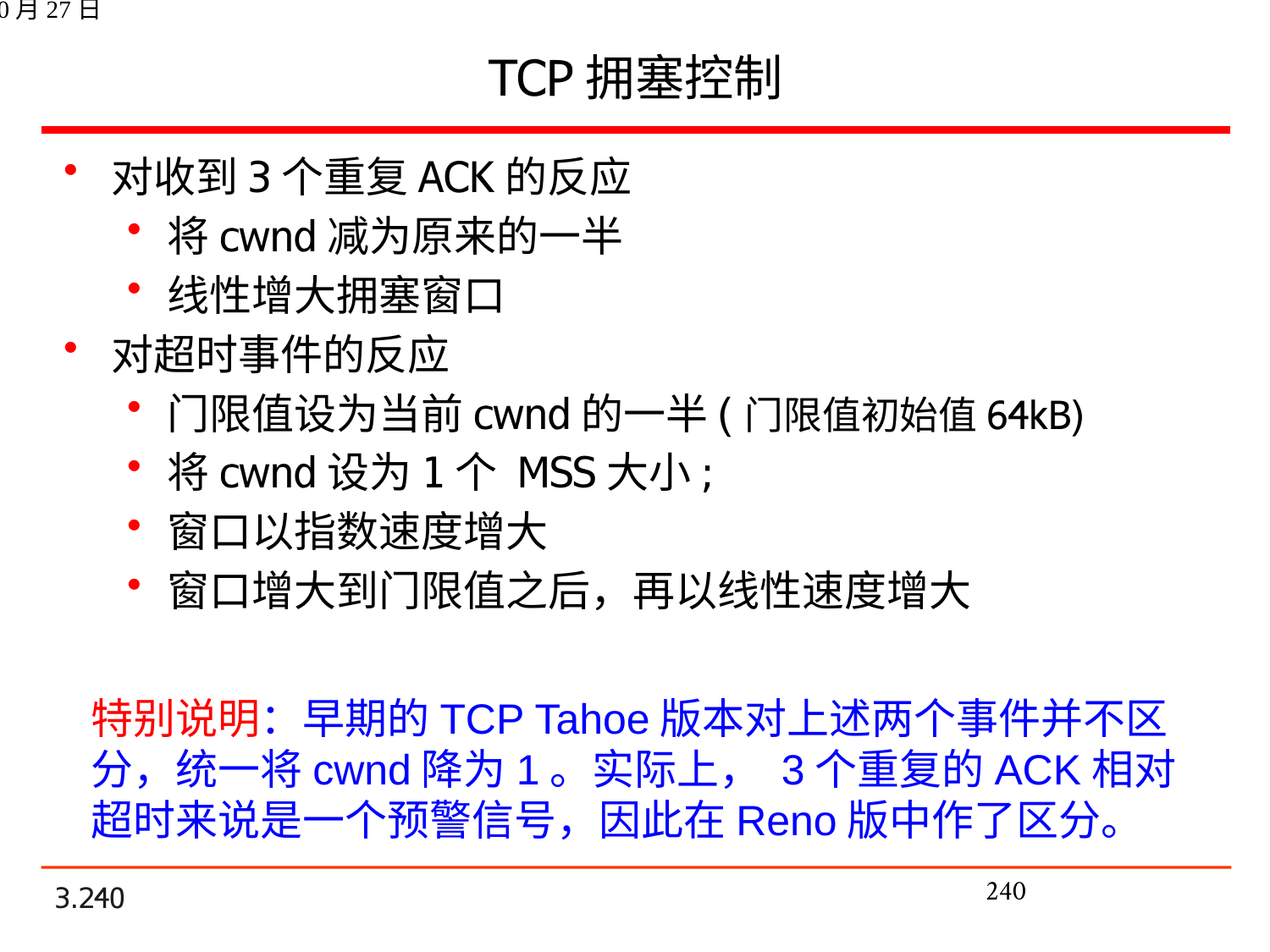

# TCP拥塞控制
对收到3个重复ACK的反应
将cwnd减为原来的一半
线性增大拥塞窗口
对超时事件的反应
门限值设为当前cwnd的一半(门限值初始值64kB)
将cwnd设为1个 MSS大小;
窗口以指数速度增大
窗口增大到门限值之后，再以线性速度增大
特别说明：早期的TCP Tahoe版本对上述两个事件并不区分，统一将cwnd降为1。实际上， 3个重复的ACK相对超时来说是一个预警信号，因此在Reno版中作了区分。
240
2020年10月27日